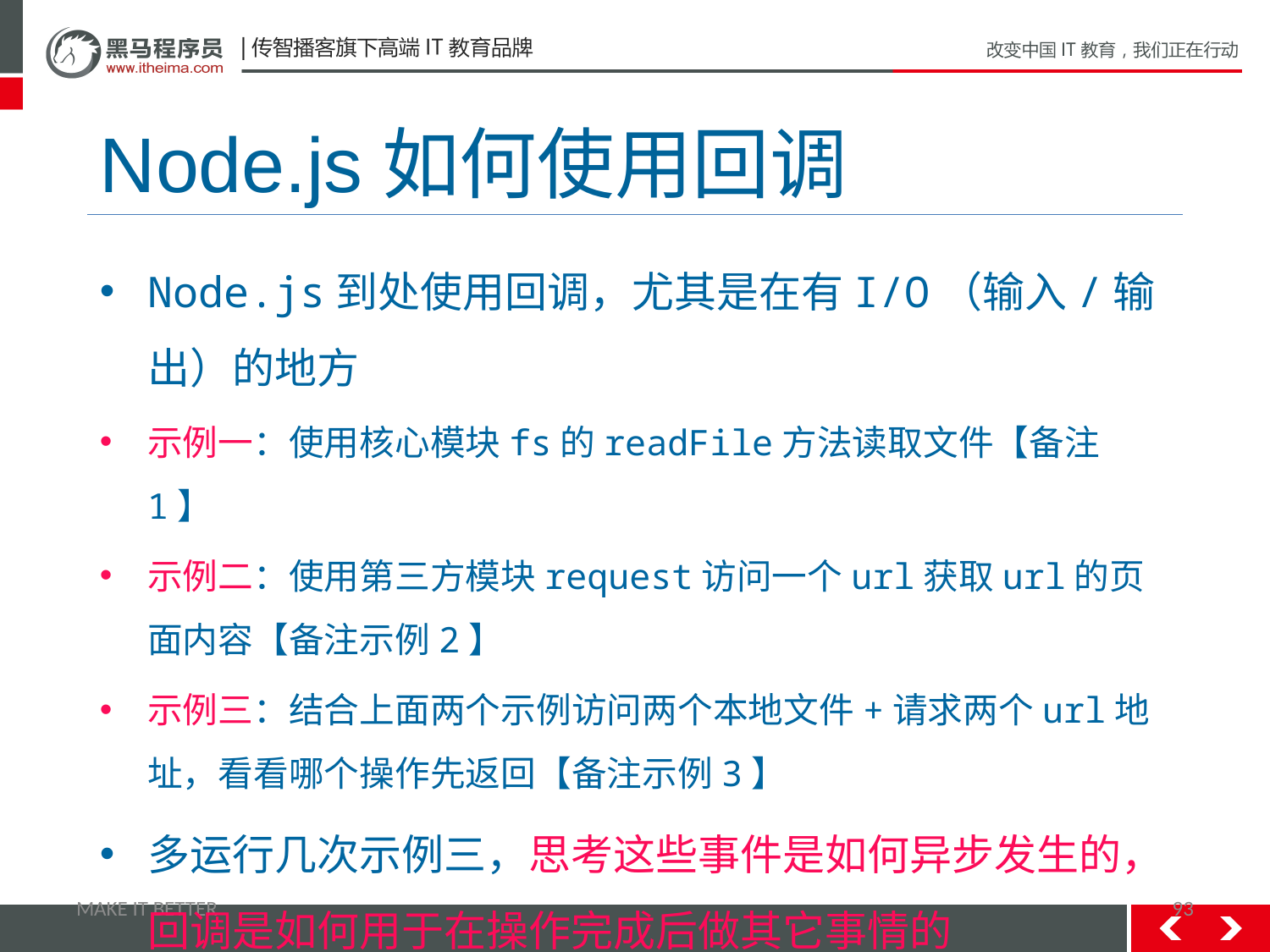

# Node.js如何使用回调
Node.js到处使用回调，尤其是在有I/O（输入/输出）的地方
示例一：使用核心模块fs的readFile方法读取文件【备注1】
示例二：使用第三方模块request访问一个url获取url的页面内容【备注示例2】
示例三：结合上面两个示例访问两个本地文件+请求两个url地址，看看哪个操作先返回【备注示例3】
多运行几次示例三，思考这些事件是如何异步发生的，回调是如何用于在操作完成后做其它事情的
MAKE IT BETTER
93